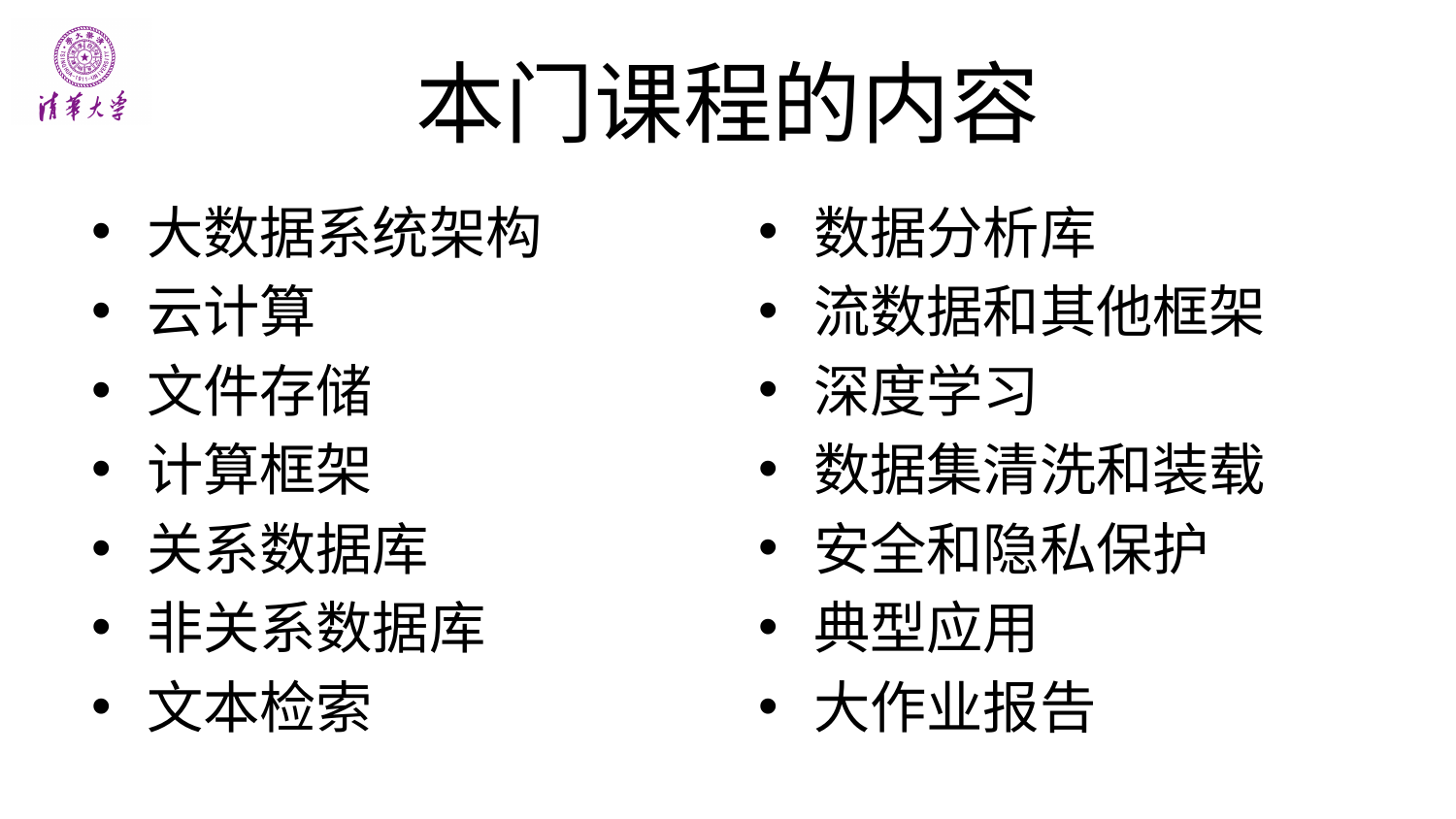

# 本门课程的内容
数据分析库
流数据和其他框架
深度学习
数据集清洗和装载
安全和隐私保护
典型应用
大作业报告
大数据系统架构
云计算
文件存储
计算框架
关系数据库
非关系数据库
文本检索